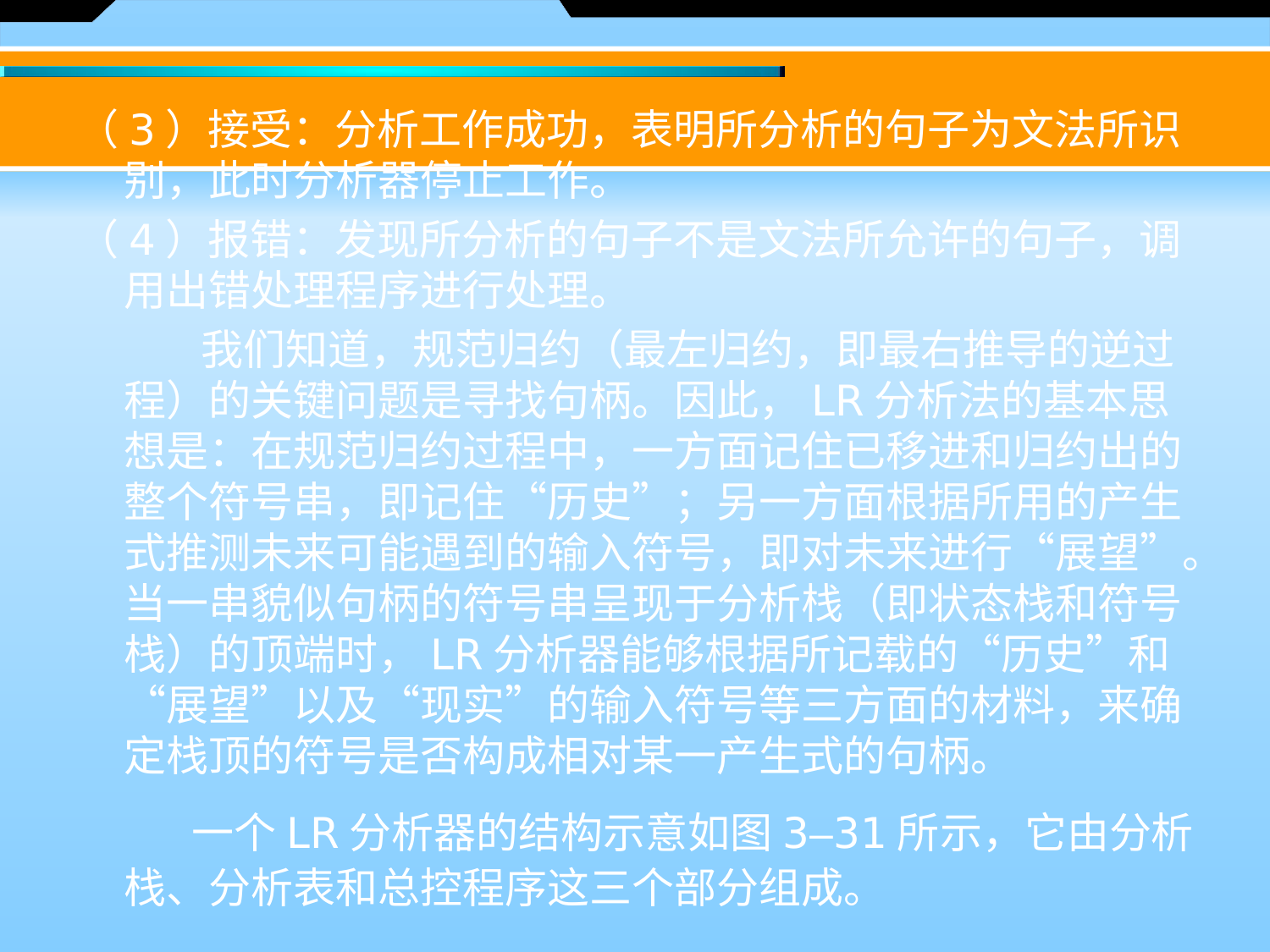

（3）接受：分析工作成功，表明所分析的句子为文法所识别，此时分析器停止工作。
（4）报错：发现所分析的句子不是文法所允许的句子，调用出错处理程序进行处理。
            我们知道，规范归约（最左归约，即最右推导的逆过程）的关键问题是寻找句柄。因此，LR分析法的基本思想是：在规范归约过程中，一方面记住已移进和归约出的整个符号串，即记住“历史”；另一方面根据所用的产生式推测未来可能遇到的输入符号，即对未来进行“展望”。当一串貌似句柄的符号串呈现于分析栈（即状态栈和符号栈）的顶端时，LR分析器能够根据所记载的“历史”和“展望”以及“现实”的输入符号等三方面的材料，来确定栈顶的符号是否构成相对某一产生式的句柄。
           一个LR分析器的结构示意如图3–31所示，它由分析栈、分析表和总控程序这三个部分组成。